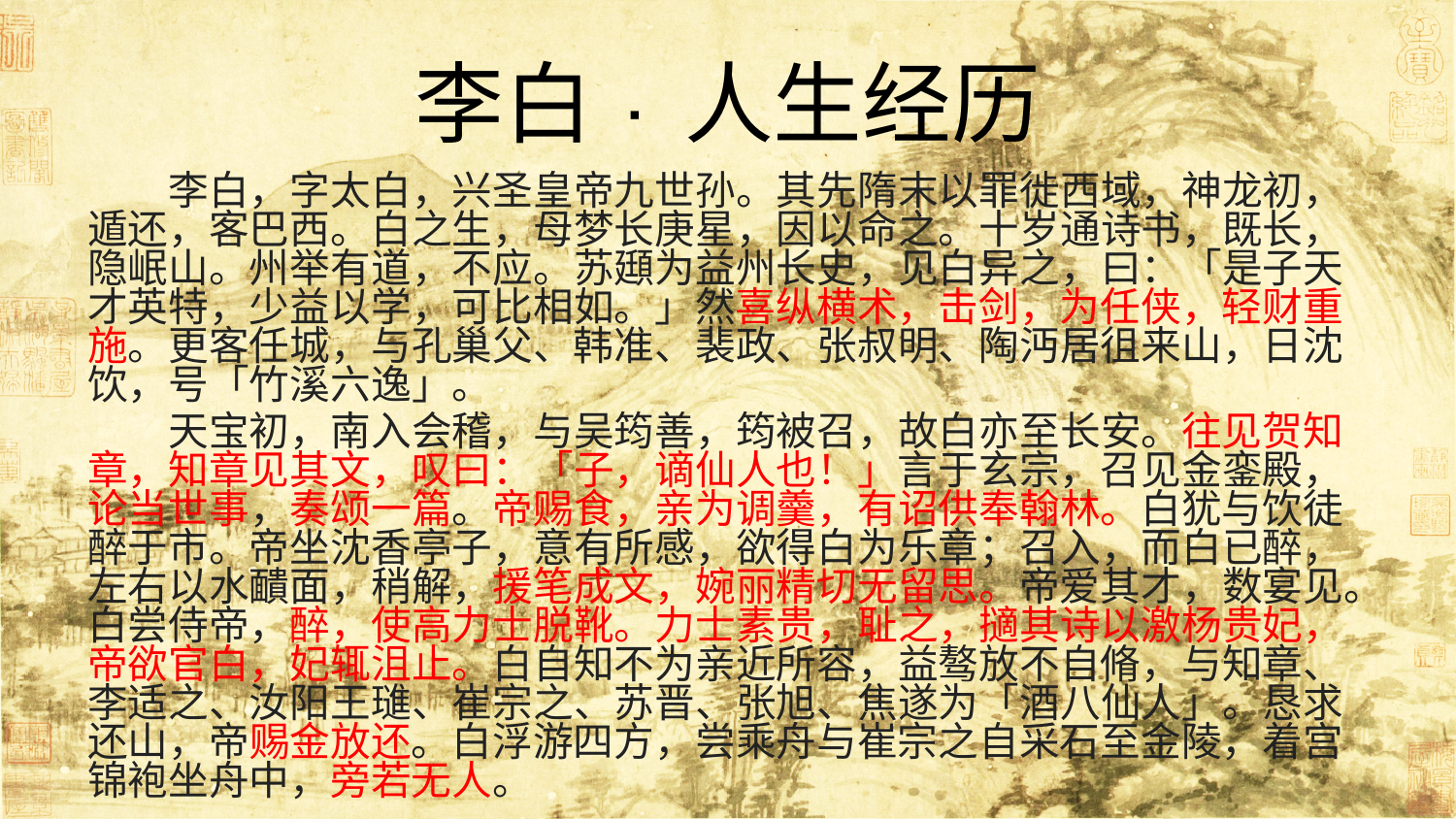

# 李白·人生经历
　　李白，字太白，兴圣皇帝九世孙。其先隋末以罪徙西域，神龙初，遁还，客巴西。白之生，母梦长庚星，因以命之。十岁通诗书，既长，隐岷山。州举有道，不应。苏頲为益州长史，见白异之，曰：「是子天才英特，少益以学，可比相如。」然喜纵横术，击剑，为任侠，轻财重施。更客任城，与孔巢父、韩准、裴政、张叔明、陶沔居徂来山，日沈饮，号「竹溪六逸」。
　　天宝初，南入会稽，与吴筠善，筠被召，故白亦至长安。往见贺知章，知章见其文，叹曰：「子，谪仙人也！」言于玄宗，召见金銮殿，论当世事，奏颂一篇。帝赐食，亲为调羹，有诏供奉翰林。白犹与饮徒醉于市。帝坐沈香亭子，意有所感，欲得白为乐章；召入，而白已醉，左右以水靧面，稍解，援笔成文，婉丽精切无留思。帝爱其才，数宴见。白尝侍帝，醉，使高力士脱靴。力士素贵，耻之，擿其诗以激杨贵妃，帝欲官白，妃辄沮止。白自知不为亲近所容，益骜放不自脩，与知章、李适之、汝阳王璡、崔宗之、苏晋、张旭、焦遂为「酒八仙人」。恳求还山，帝赐金放还。白浮游四方，尝乘舟与崔宗之自采石至金陵，着宫锦袍坐舟中，旁若无人。